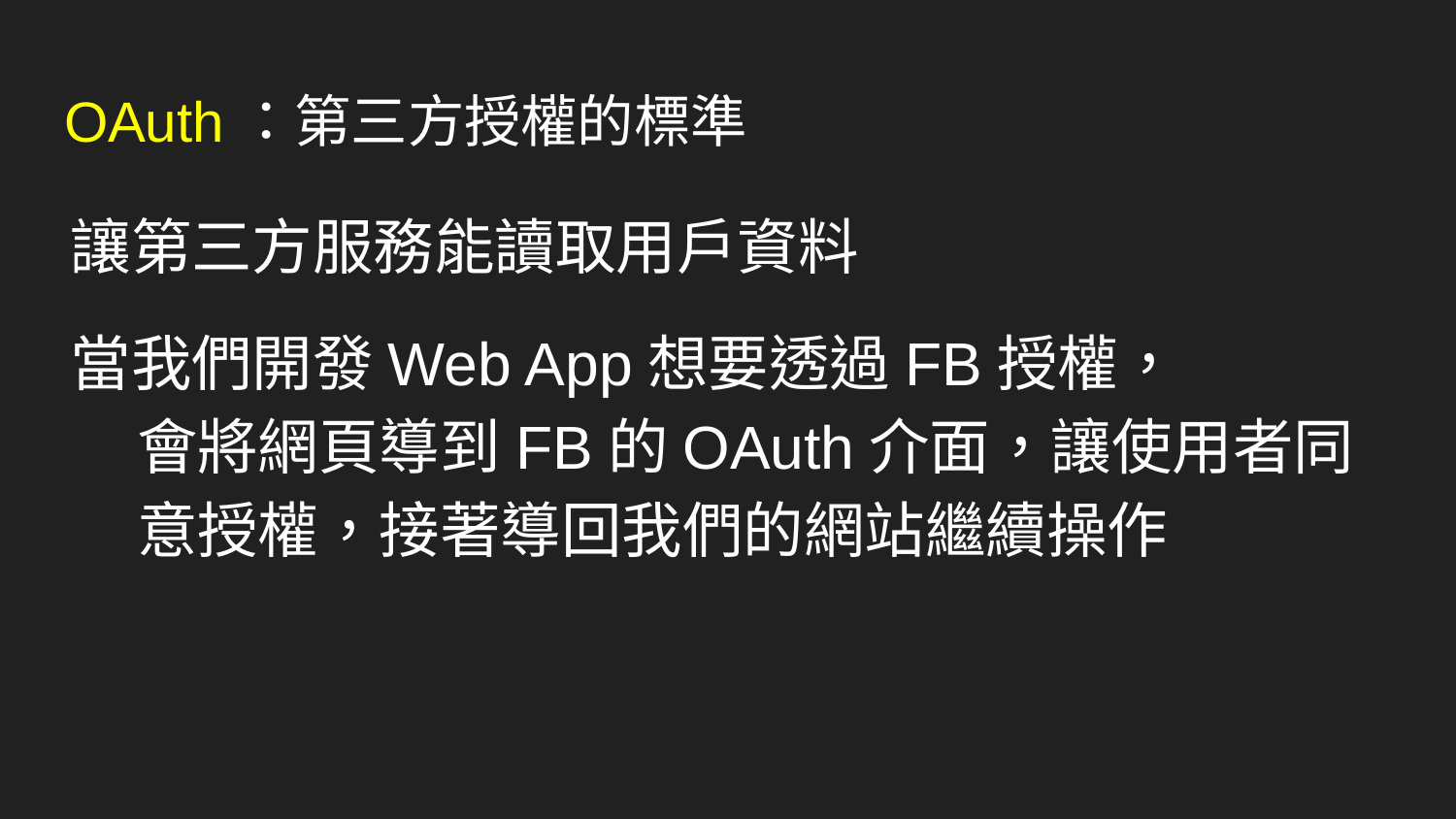

# OAuth：第三方授權的標準
讓第三方服務能讀取用戶資料
當我們開發Web App想要透過FB授權，
會將網頁導到FB的OAuth介面，讓使用者同意授權，接著導回我們的網站繼續操作